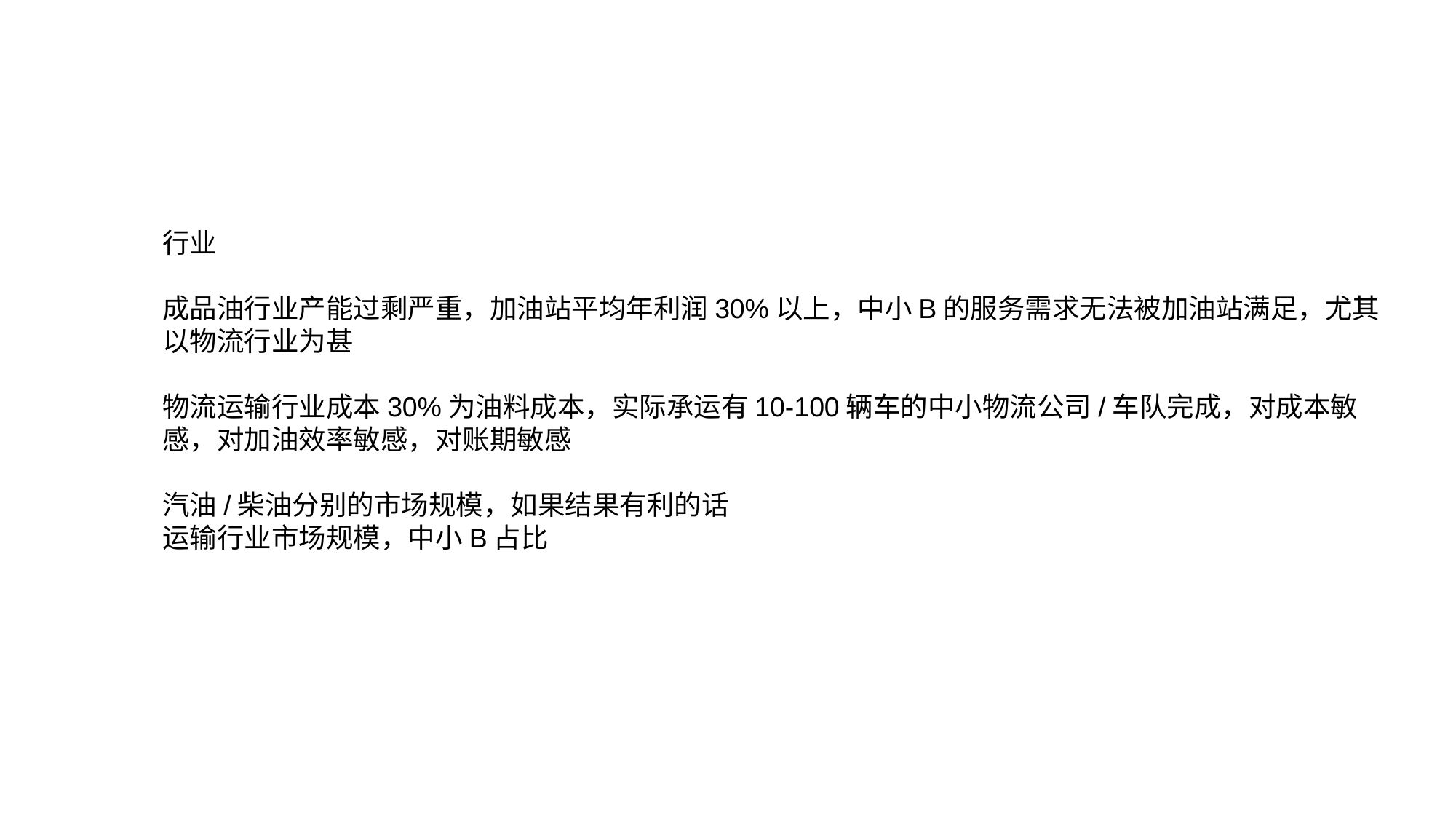

行业

成品油行业产能过剩严重，加油站平均年利润30%以上，中小B的服务需求无法被加油站满足，尤其以物流行业为甚

物流运输行业成本30%为油料成本，实际承运有10-100辆车的中小物流公司/车队完成，对成本敏感，对加油效率敏感，对账期敏感

汽油/柴油分别的市场规模，如果结果有利的话
运输行业市场规模，中小B占比